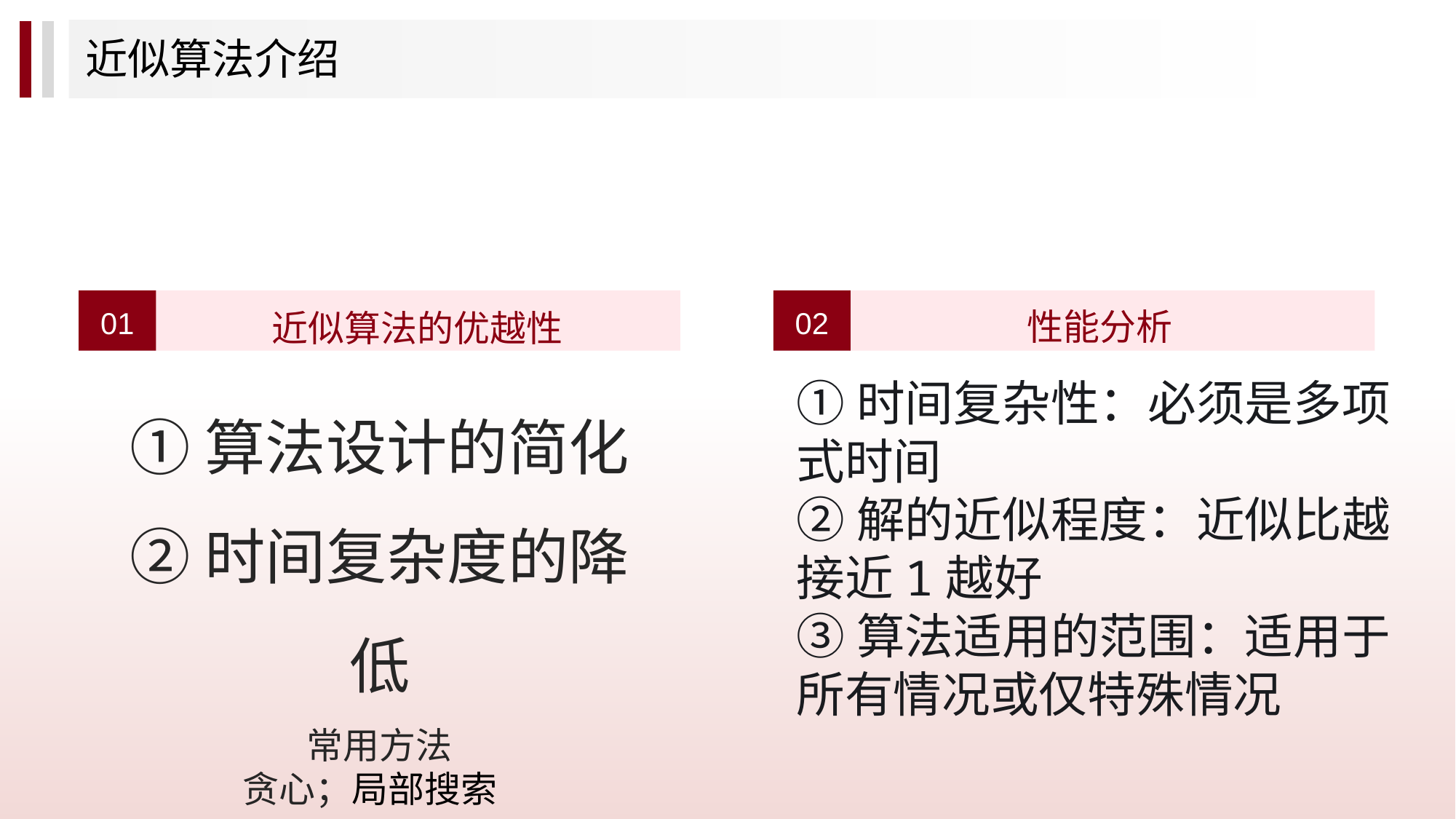

近似算法介绍

性能分析
近似算法的优越性
01
02
①算法设计的简化
②时间复杂度的降低
常用方法
	   贪心；局部搜索
①时间复杂性：必须是多项式时间
②解的近似程度：近似比越接近1越好
③算法适用的范围：适用于所有情况或仅特殊情况